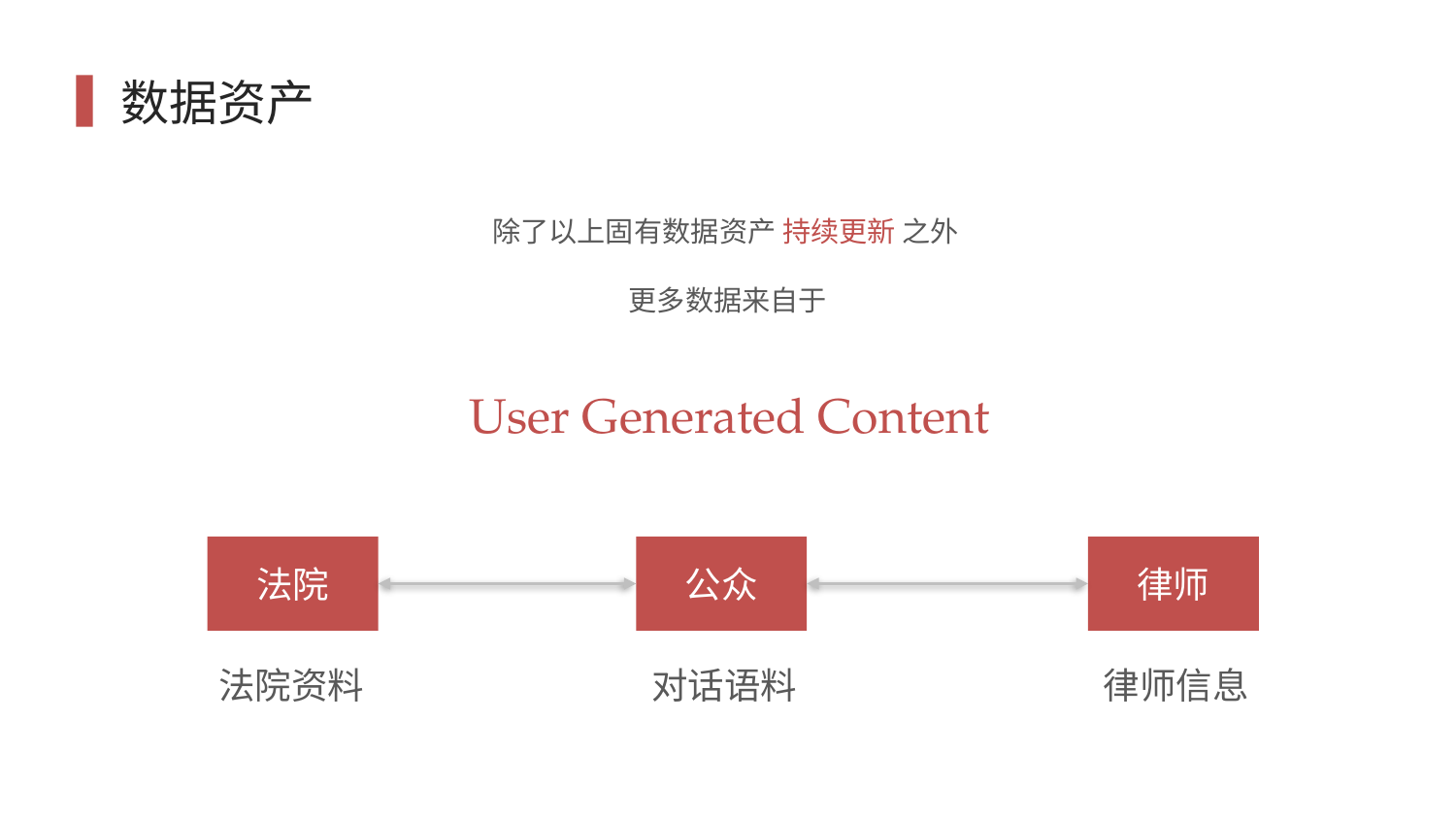

# 数据资产

除了以上固有数据资产 持续更新 之外
更多数据来自于
User Generated Content
法院
公众
律师
法院资料
对话语料
律师信息